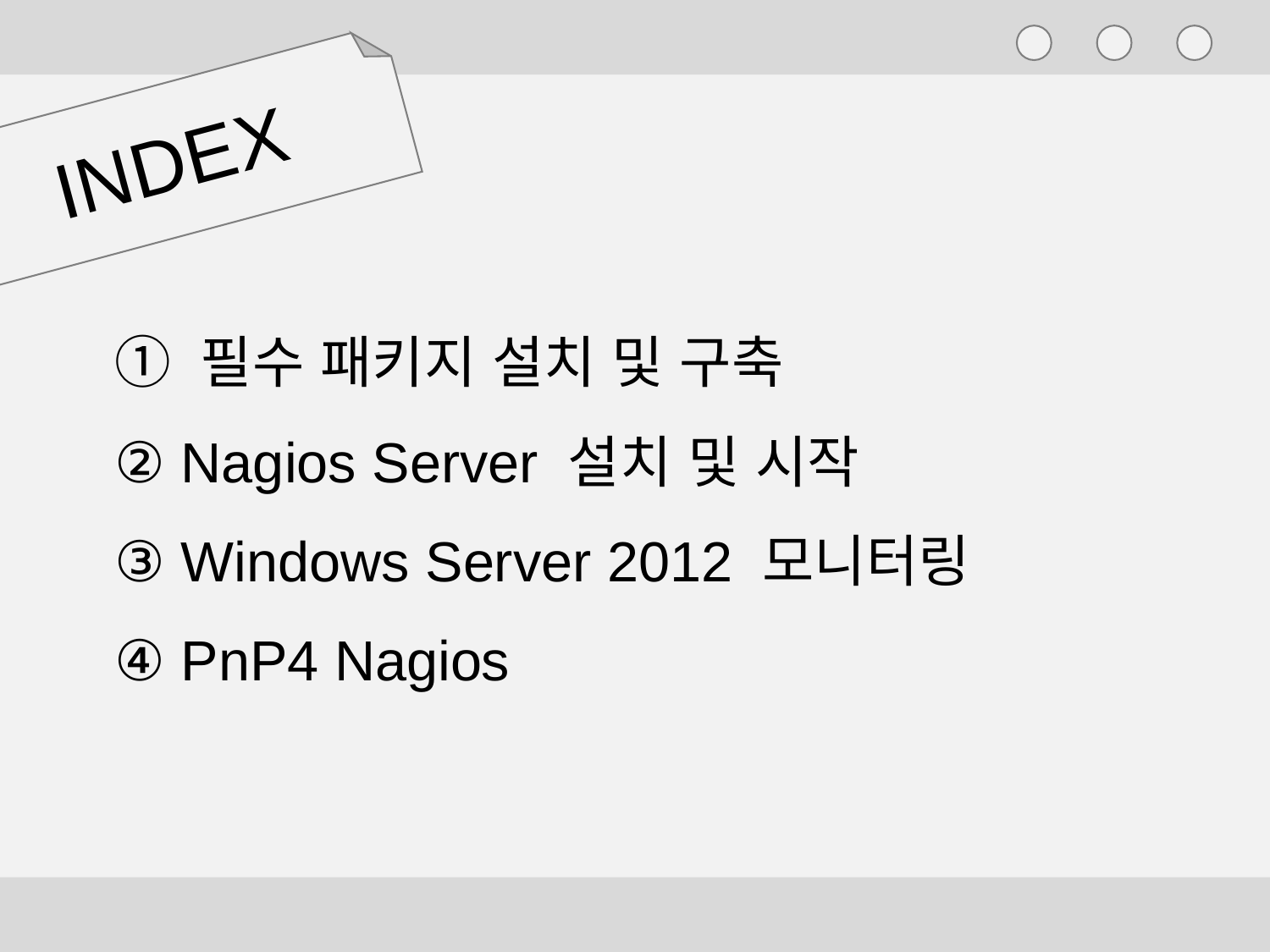

INDEX
① 필수 패키지 설치 및 구축

② Nagios Server 설치 및 시작

③ Windows Server 2012 모니터링

④ PnP4 Nagios